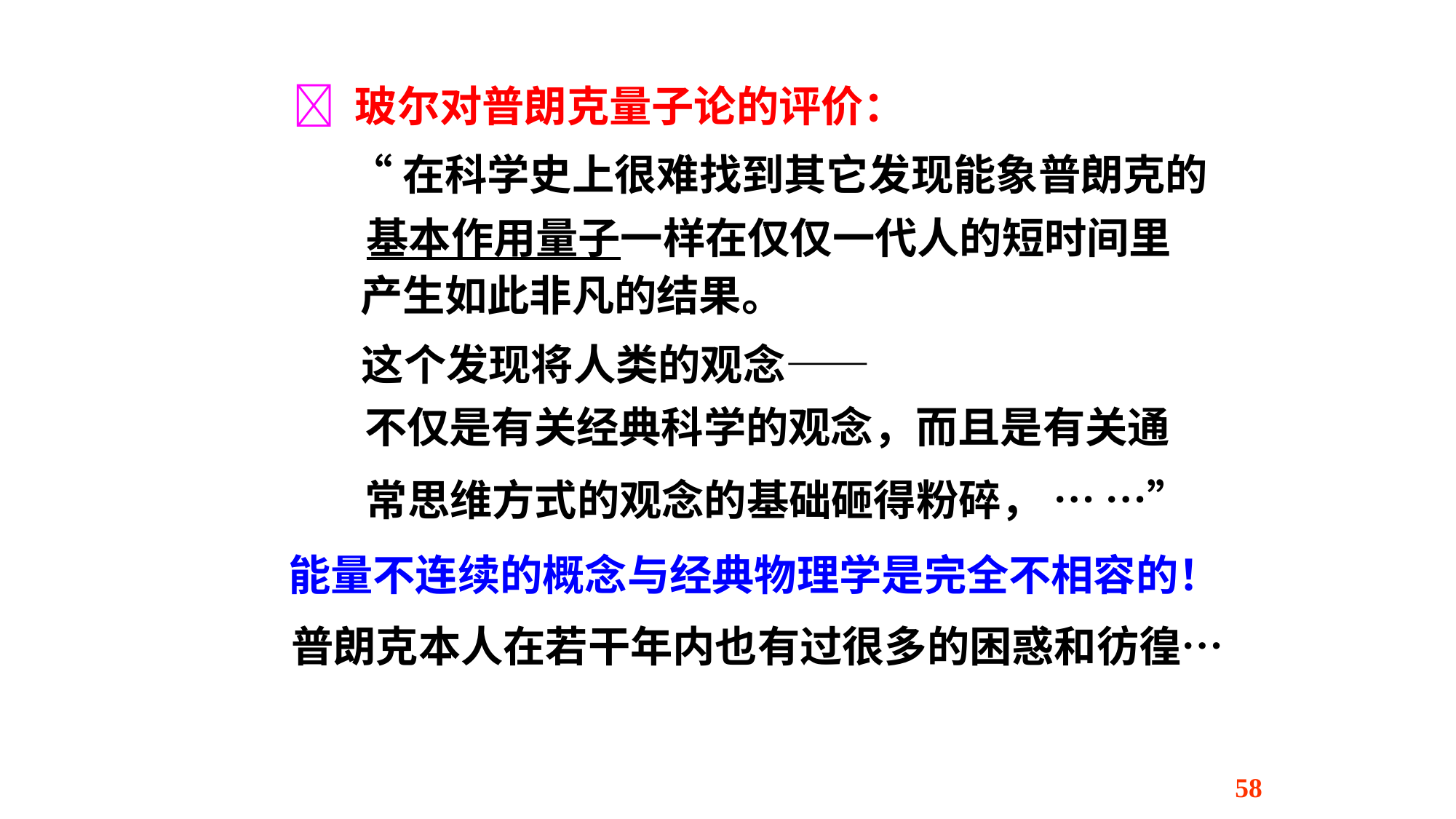

♦ 玻尔对普朗克量子论的评价：

 “在科学史上很难找到其它发现能象普朗克的
     基本作用量子一样在仅仅一代人的短时间里
产生如此非凡的结果。
这个发现将人类的观念——
不仅是有关经典科学的观念，而且是有关通
常思维方式的观念的基础砸得粉碎， … …”
 能量不连续的概念与经典物理学是完全不相容的！
普朗克本人在若干年内也有过很多的困惑和彷徨…
58